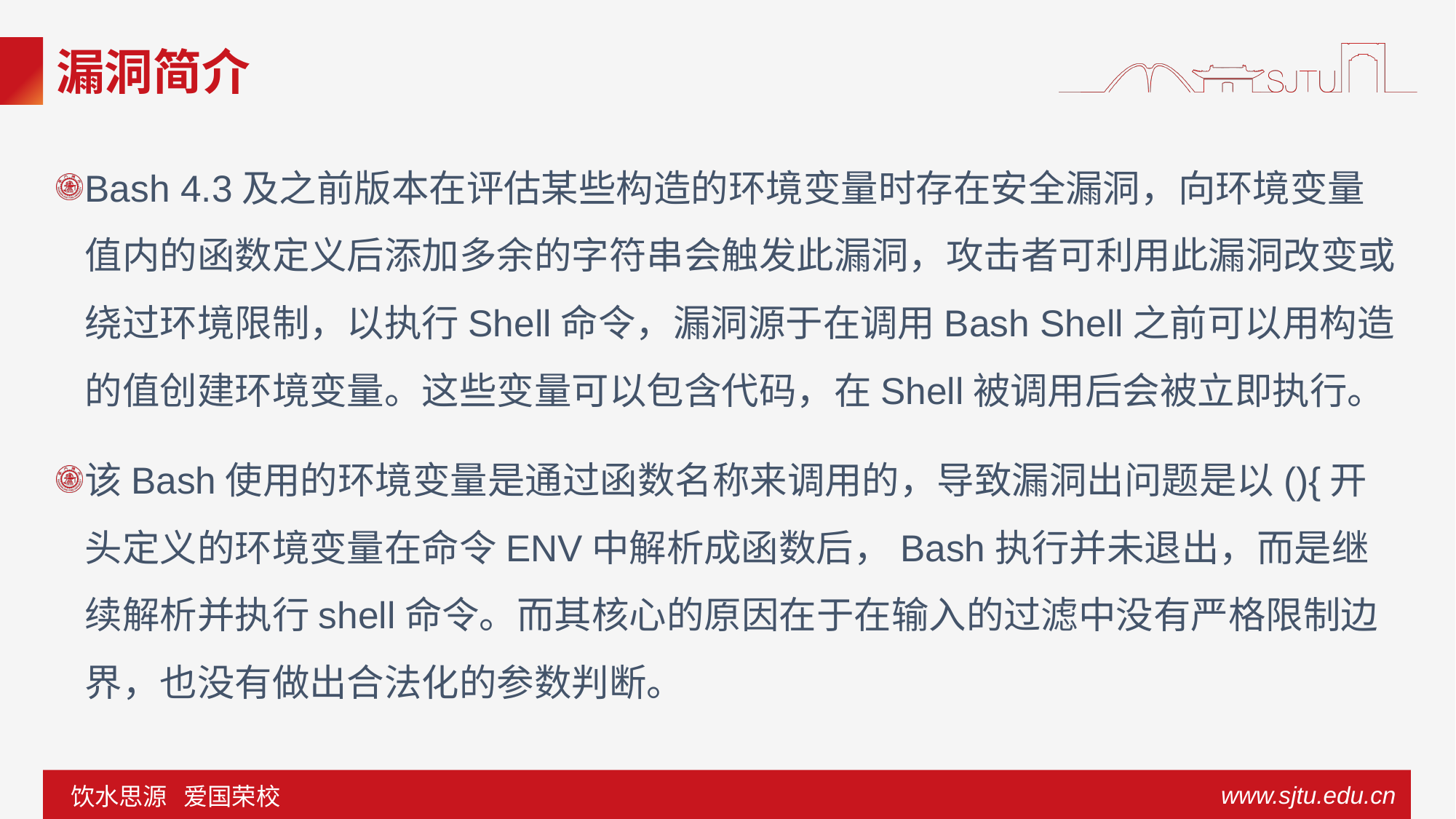

# 漏洞简介
Bash 4.3及之前版本在评估某些构造的环境变量时存在安全漏洞，向环境变量值内的函数定义后添加多余的字符串会触发此漏洞，攻击者可利用此漏洞改变或绕过环境限制，以执行Shell命令，漏洞源于在调用Bash Shell之前可以用构造的值创建环境变量。这些变量可以包含代码，在Shell被调用后会被立即执行。
该Bash使用的环境变量是通过函数名称来调用的，导致漏洞出问题是以(){开头定义的环境变量在命令ENV中解析成函数后，Bash执行并未退出，而是继续解析并执行shell命令。而其核心的原因在于在输入的过滤中没有严格限制边界，也没有做出合法化的参数判断。